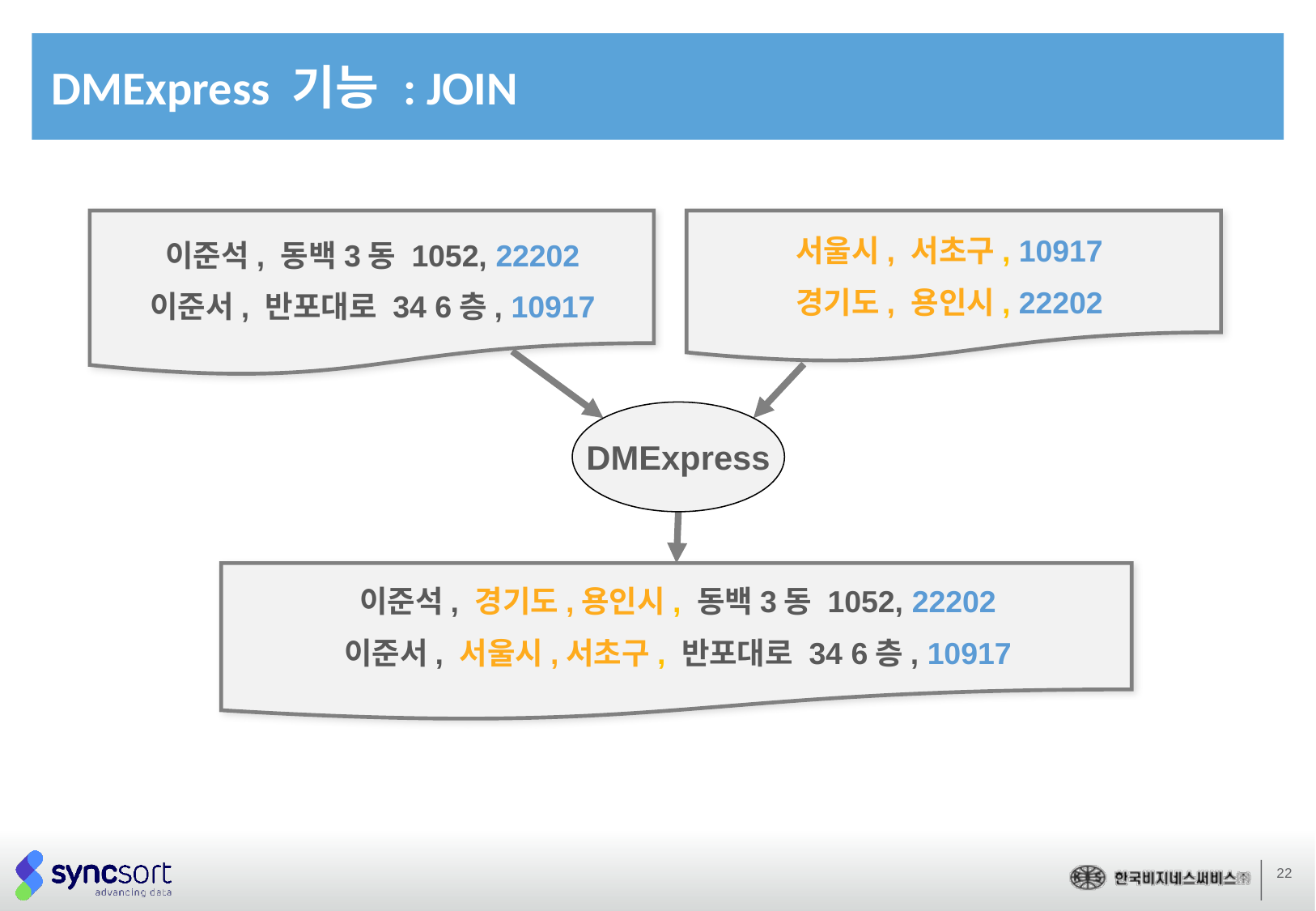

DMExpress 기능 : JOIN

서울시, 서초구, 10917
경기도, 용인시, 22202
이준석, 동백3동 1052, 22202
이준서, 반포대로 34 6층, 10917
DMExpress

이준석, 경기도,용인시, 동백3동 1052, 22202
이준서, 서울시,서초구, 반포대로 34 6층, 10917